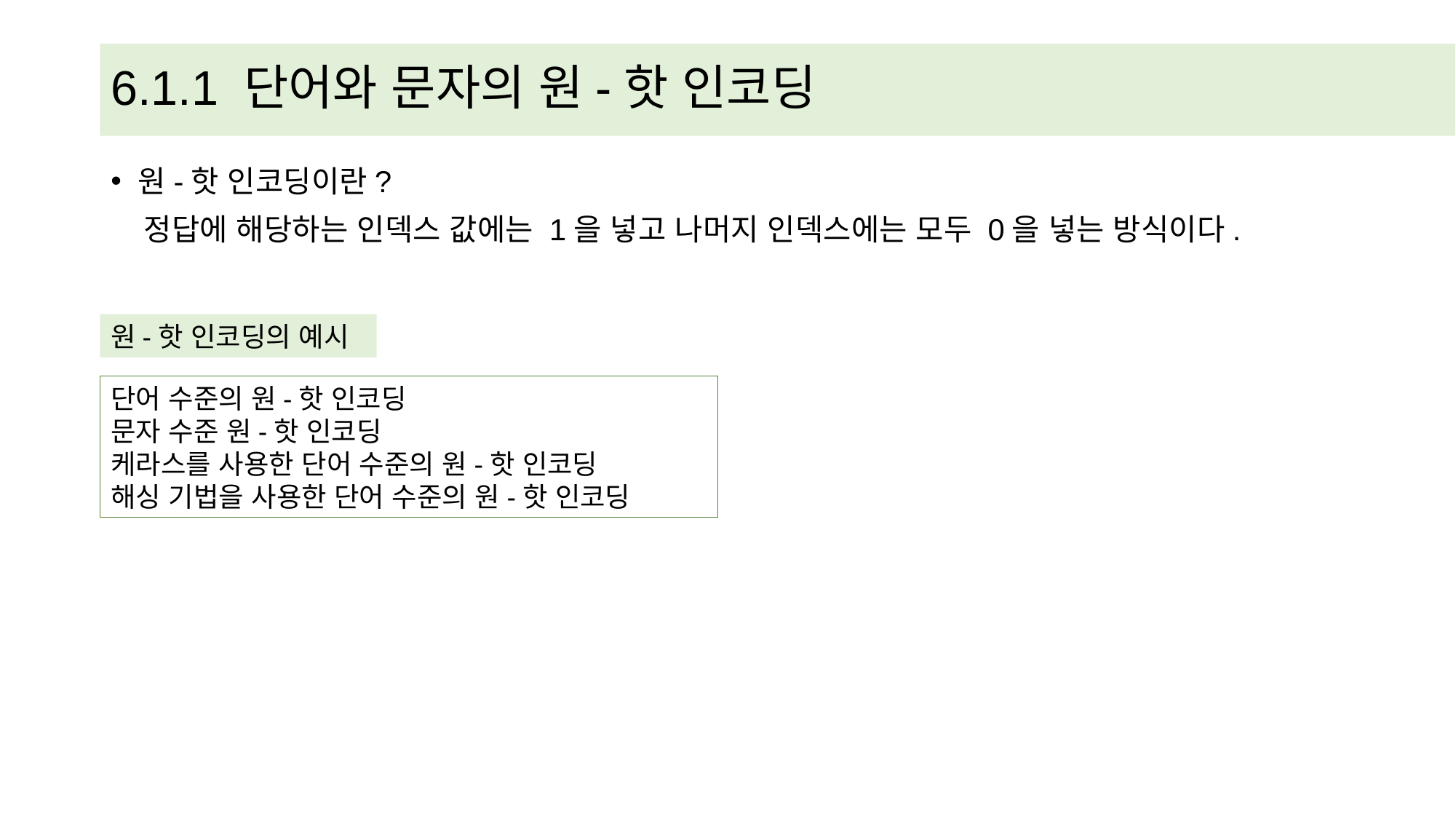

# 6.1.1 단어와 문자의 원-핫 인코딩
원-핫 인코딩이란?
   정답에 해당하는 인덱스 값에는 1을 넣고 나머지 인덱스에는 모두 0을 넣는 방식이다.
원-핫 인코딩의 예시
단어 수준의 원-핫 인코딩
문자 수준 원-핫 인코딩
케라스를 사용한 단어 수준의 원-핫 인코딩
해싱 기법을 사용한 단어 수준의 원-핫 인코딩